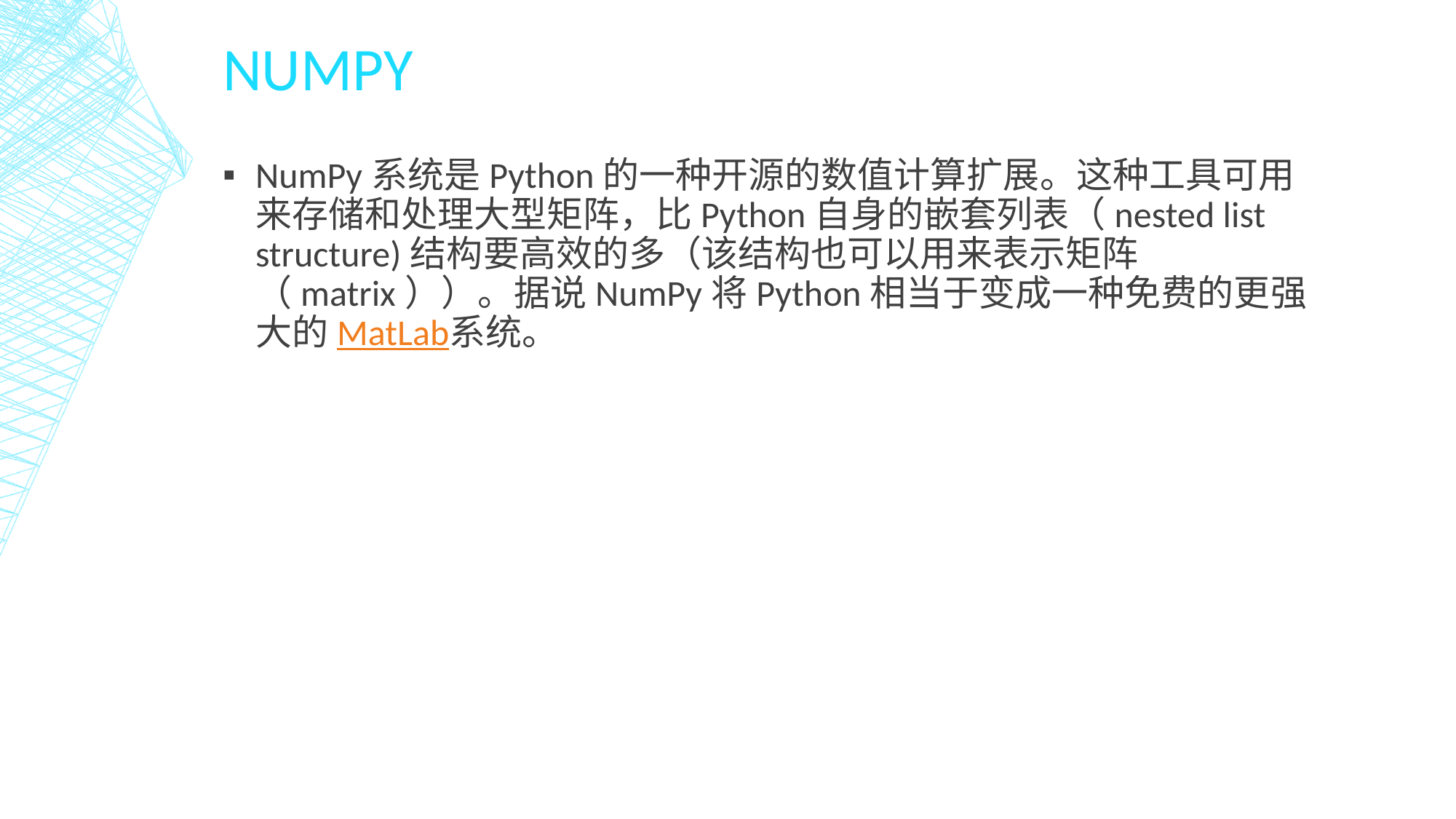

# Numpy
NumPy系统是Python的一种开源的数值计算扩展。这种工具可用来存储和处理大型矩阵，比Python自身的嵌套列表（nested list structure)结构要高效的多（该结构也可以用来表示矩阵（matrix））。据说NumPy将Python相当于变成一种免费的更强大的MatLab系统。